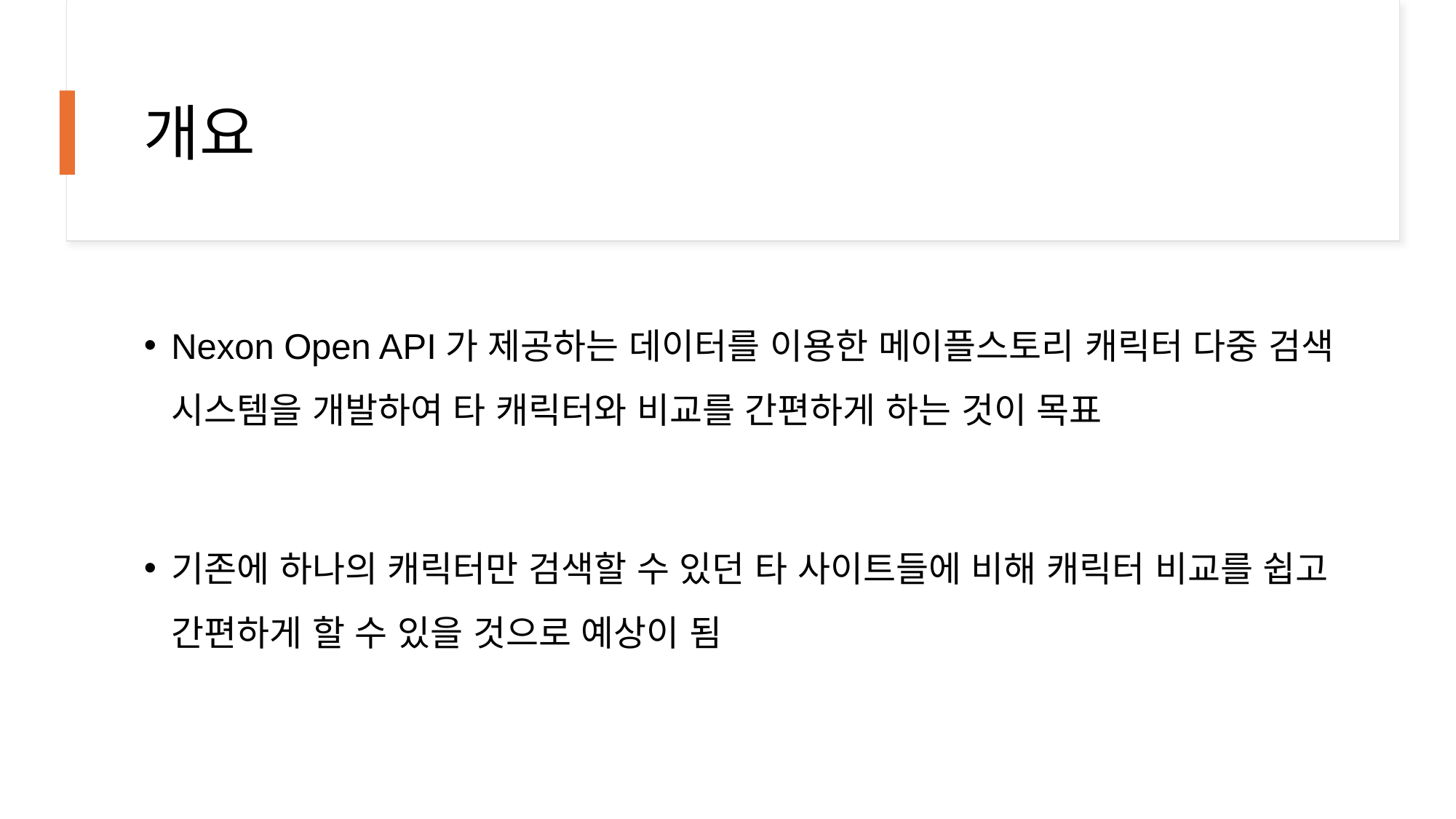

# 개요

Nexon Open API가 제공하는 데이터를 이용한 메이플스토리 캐릭터 다중 검색 시스템을 개발하여 타 캐릭터와 비교를 간편하게 하는 것이 목표

기존에 하나의 캐릭터만 검색할 수 있던 타 사이트들에 비해 캐릭터 비교를 쉽고 간편하게 할 수 있을 것으로 예상이 됨